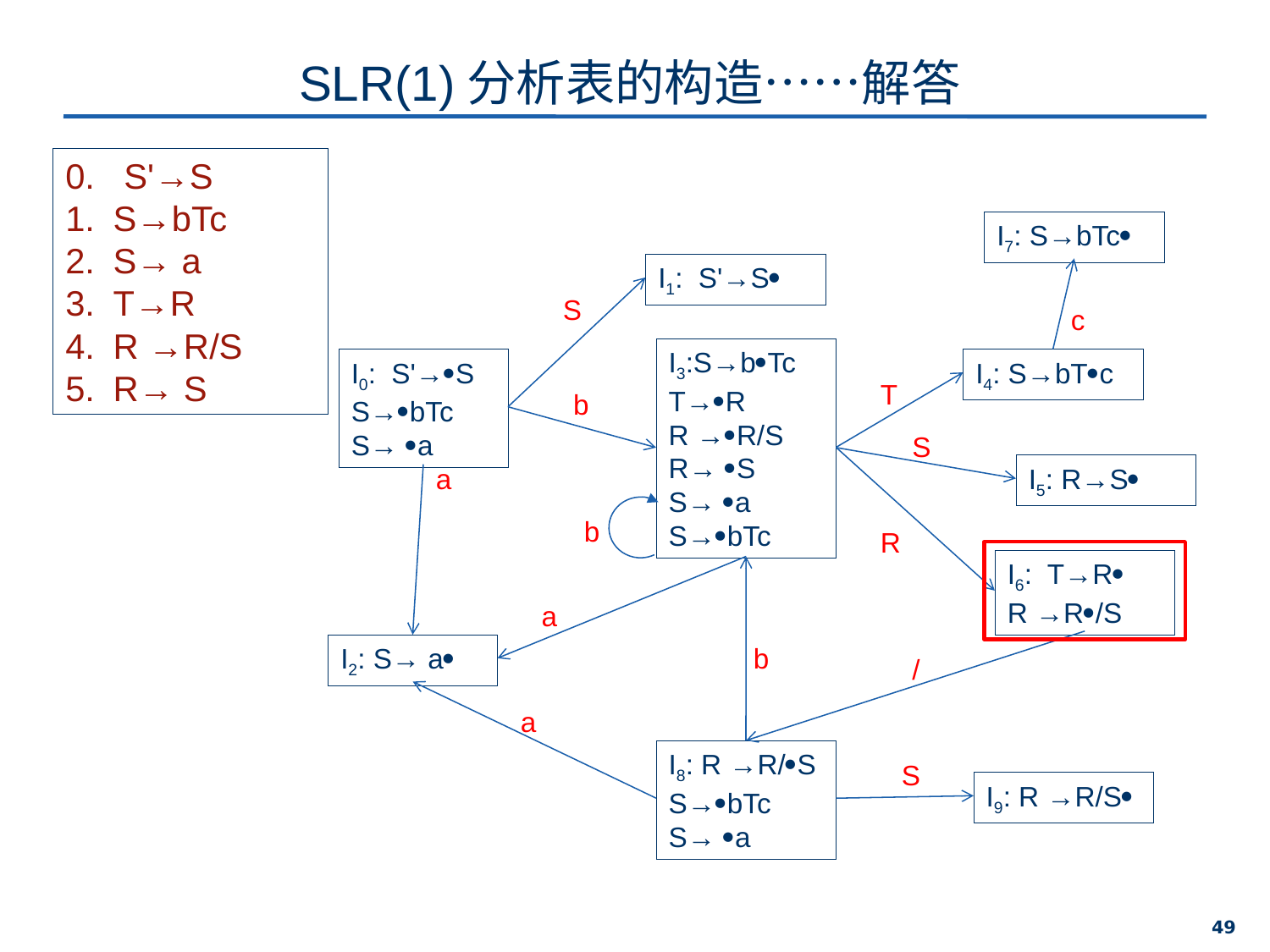

# SLR(1)分析表的构造……解答
0.   S'→S
S→bTc
S→ a
T→R
R →R/S
R→ S
I7: S→bTc•
I1:  S'→S•
c
S
I3:S→b•Tc
T→•R
R →•R/S
R→ •S
S→ •a
S→•bTc
I0:  S'→•S
S→•bTc
S→ •a
I4: S→bT•c
T
b
S
R
I5: R→S•
a

b
I6:  T→R•
R →R•/S
a
b
/
I2: S→ a•
a
I8: R →R/•S
S→•bTc
S→ •a
S
I9: R →R/S•

49